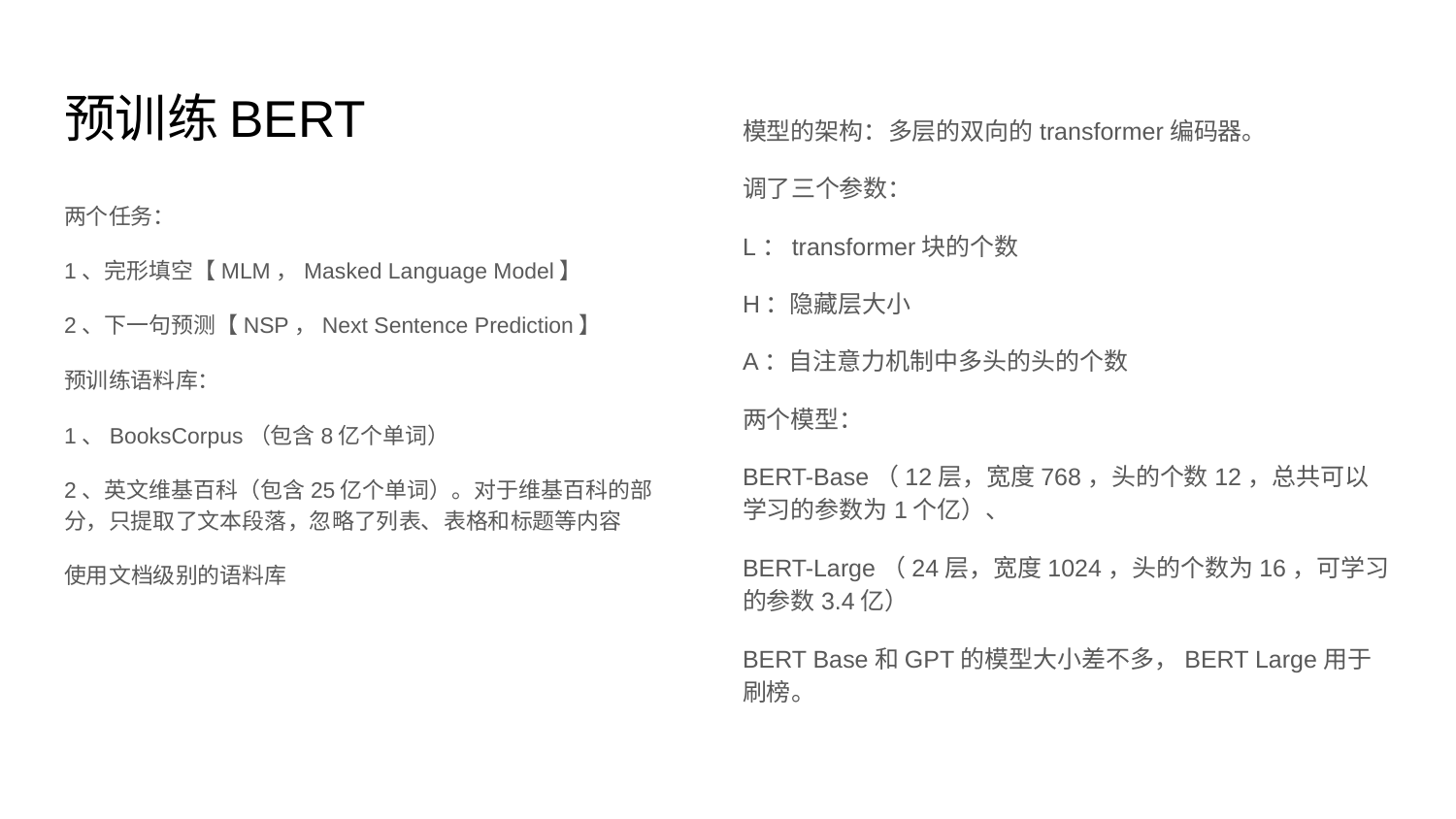

# 预训练BERT
模型的架构：多层的双向的transformer编码器。
调了三个参数：
L：transformer块的个数
H：隐藏层大小
A：自注意力机制中多头的头的个数
两个模型：
BERT-Base（12层，宽度768，头的个数12，总共可以学习的参数为1个亿）、
BERT-Large（24层，宽度1024，头的个数为16，可学习的参数3.4亿）
BERT Base和GPT的模型大小差不多，BERT Large用于刷榜。

两个任务：
1、完形填空【MLM，Masked Language Model】
2、下一句预测【NSP，Next Sentence Prediction】
预训练语料库：
1、BooksCorpus（包含8亿个单词）
2、英文维基百科（包含25亿个单词）。对于维基百科的部分，只提取了文本段落，忽略了列表、表格和标题等内容
使用文档级别的语料库